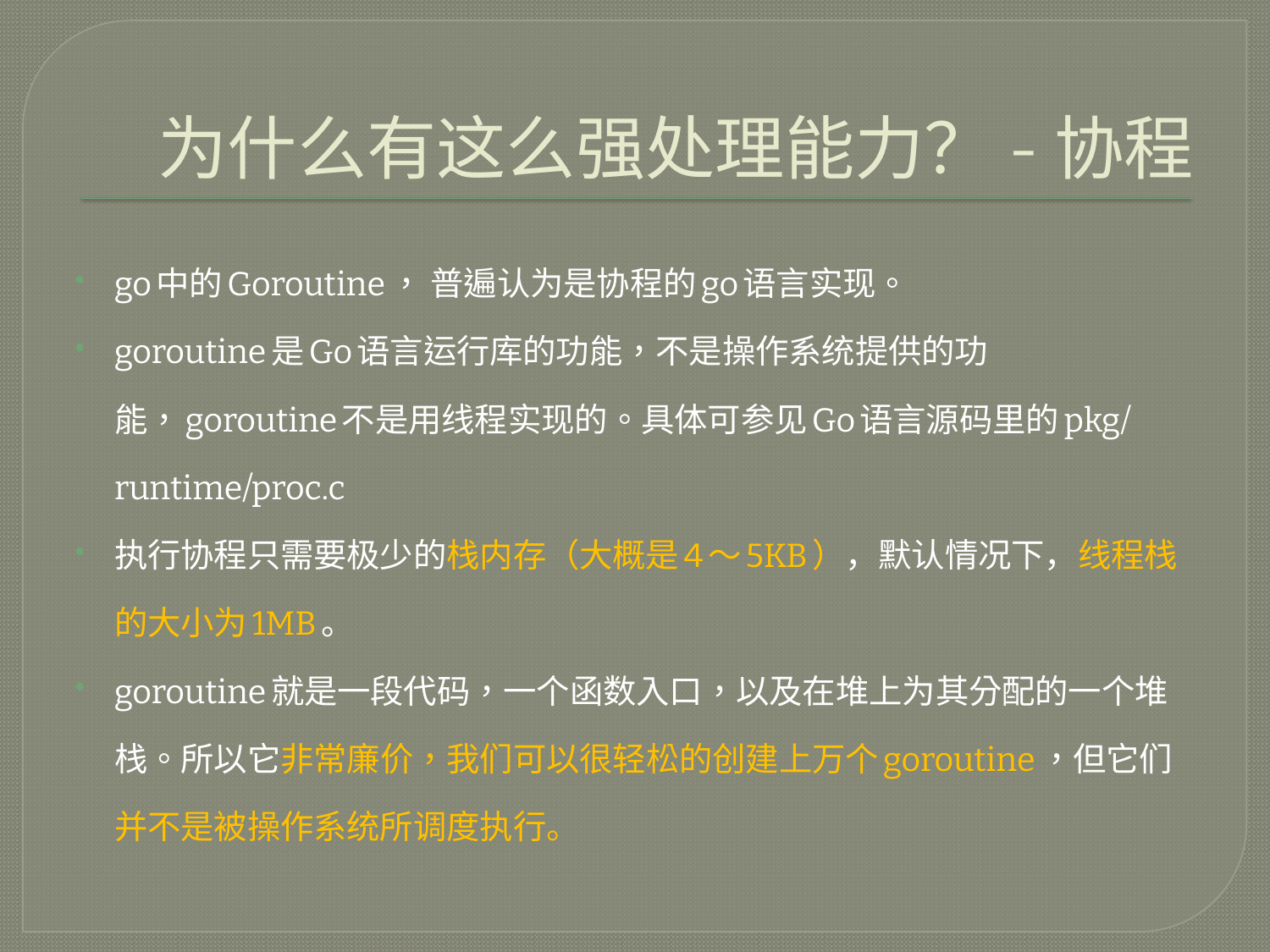

# 为什么有这么强处理能力？-协程
go中的Goroutine， 普遍认为是协程的go语言实现。
goroutine是Go语言运行库的功能，不是操作系统提供的功能，goroutine不是用线程实现的。具体可参见Go语言源码里的pkg/runtime/proc.c
执行协程只需要极少的栈内存（大概是4～5KB），默认情况下，线程栈的大小为1MB。
goroutine就是一段代码，一个函数入口，以及在堆上为其分配的一个堆栈。所以它非常廉价，我们可以很轻松的创建上万个goroutine，但它们并不是被操作系统所调度执行。